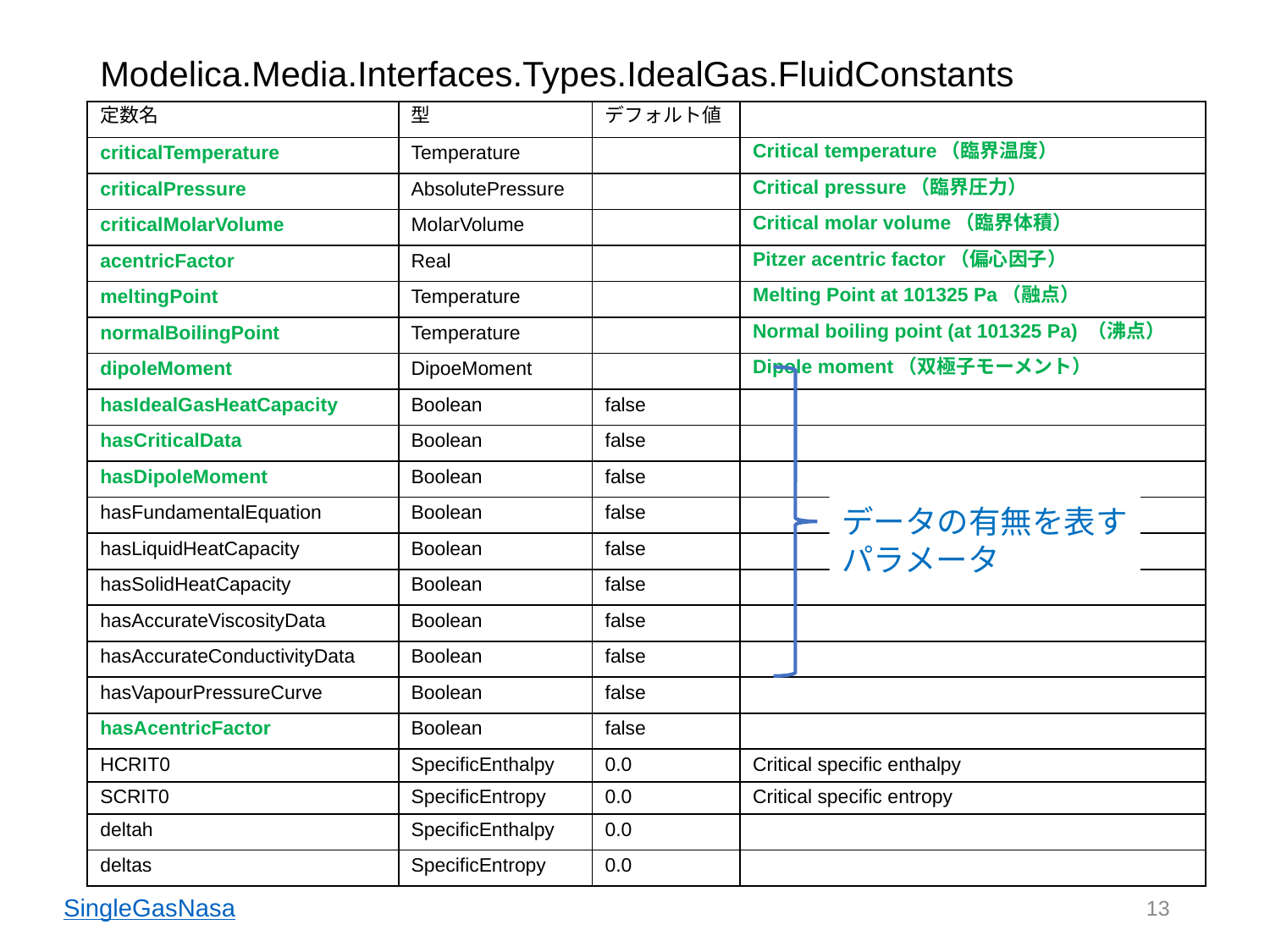

# Modelica.Media.Interfaces.Types.IdealGas.FluidConstants
| 定数名 | 型 | デフォルト値 |  |
| --- | --- | --- | --- |
| criticalTemperature | Temperature |  | Critical temperature（臨界温度） |
| criticalPressure | AbsolutePressure |  | Critical pressure（臨界圧力） |
| criticalMolarVolume | MolarVolume |  | Critical molar volume（臨界体積） |
| acentricFactor | Real |  | Pitzer acentric factor（偏心因子） |
| meltingPoint | Temperature |  | Melting Point at 101325 Pa（融点） |
| normalBoilingPoint | Temperature |  | Normal boiling point (at 101325 Pa) （沸点） |
| dipoleMoment | DipoeMoment |  | Dipole moment（双極子モーメント） |
| hasIdealGasHeatCapacity | Boolean | false |  |
| hasCriticalData | Boolean | false |  |
| hasDipoleMoment | Boolean | false |  |
| hasFundamentalEquation | Boolean | false |  |
| hasLiquidHeatCapacity | Boolean | false |  |
| hasSolidHeatCapacity | Boolean | false |  |
| hasAccurateViscosityData | Boolean | false |  |
| hasAccurateConductivityData | Boolean | false |  |
| hasVapourPressureCurve | Boolean | false |  |
| hasAcentricFactor | Boolean | false |  |
| HCRIT0 | SpecificEnthalpy | 0.0 | Critical specific enthalpy |
| SCRIT0 | SpecificEntropy | 0.0 | Critical specific entropy |
| deltah | SpecificEnthalpy | 0.0 |  |
| deltas | SpecificEntropy | 0.0 |  |

データの有無を表す
パラメータ
13
SingleGasNasa